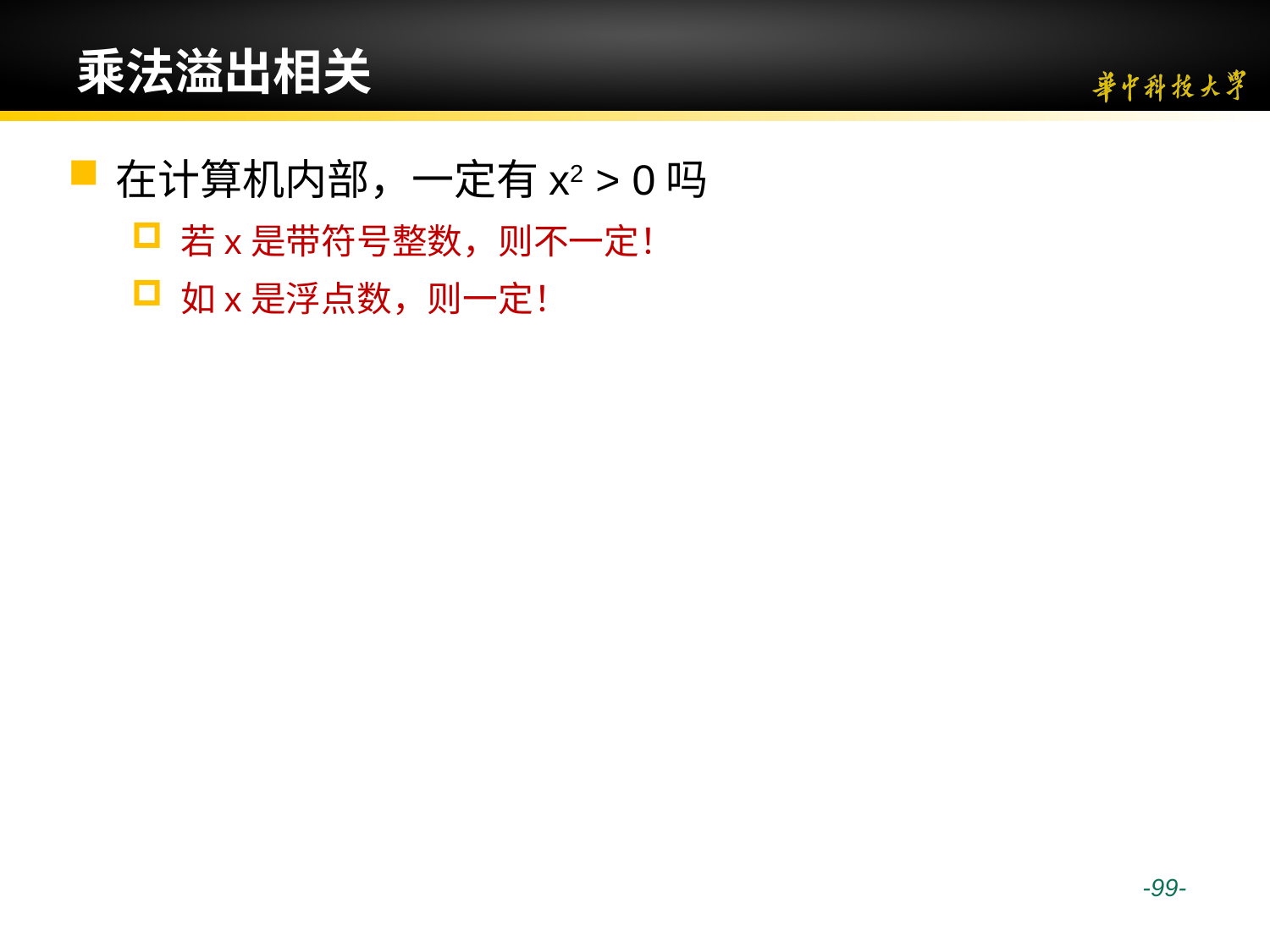

# 乘法溢出相关
在计算机内部，一定有x2 > 0吗
若x是带符号整数，则不一定！
如x是浮点数，则一定！
 -99-